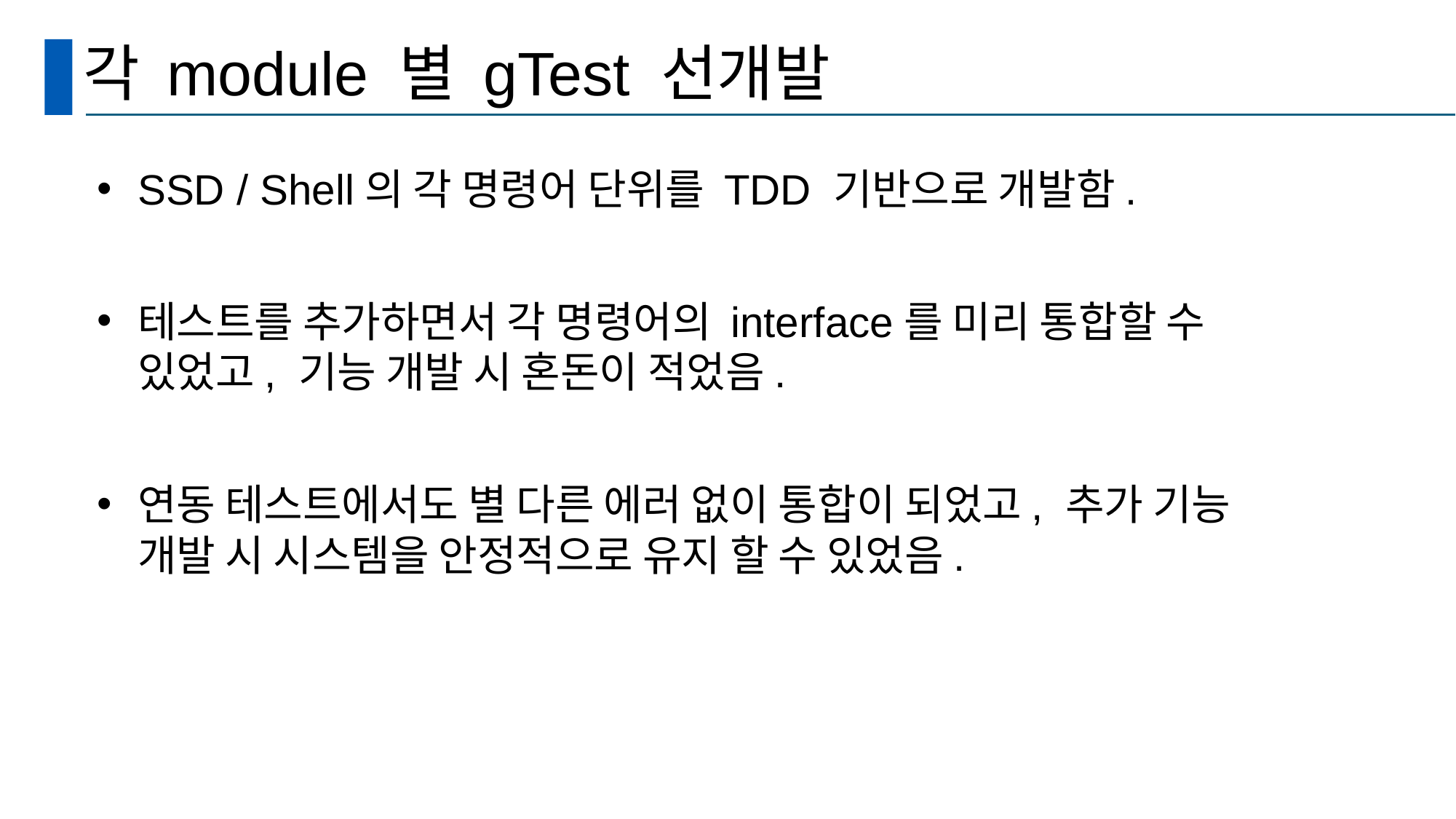

# 각 module 별 gTest 선개발
SSD / Shell의 각 명령어 단위를 TDD 기반으로 개발함.

테스트를 추가하면서 각 명령어의 interface를 미리 통합할 수 있었고, 기능 개발 시 혼돈이 적었음.

연동 테스트에서도 별 다른 에러 없이 통합이 되었고, 추가 기능 개발 시 시스템을 안정적으로 유지 할 수 있었음.